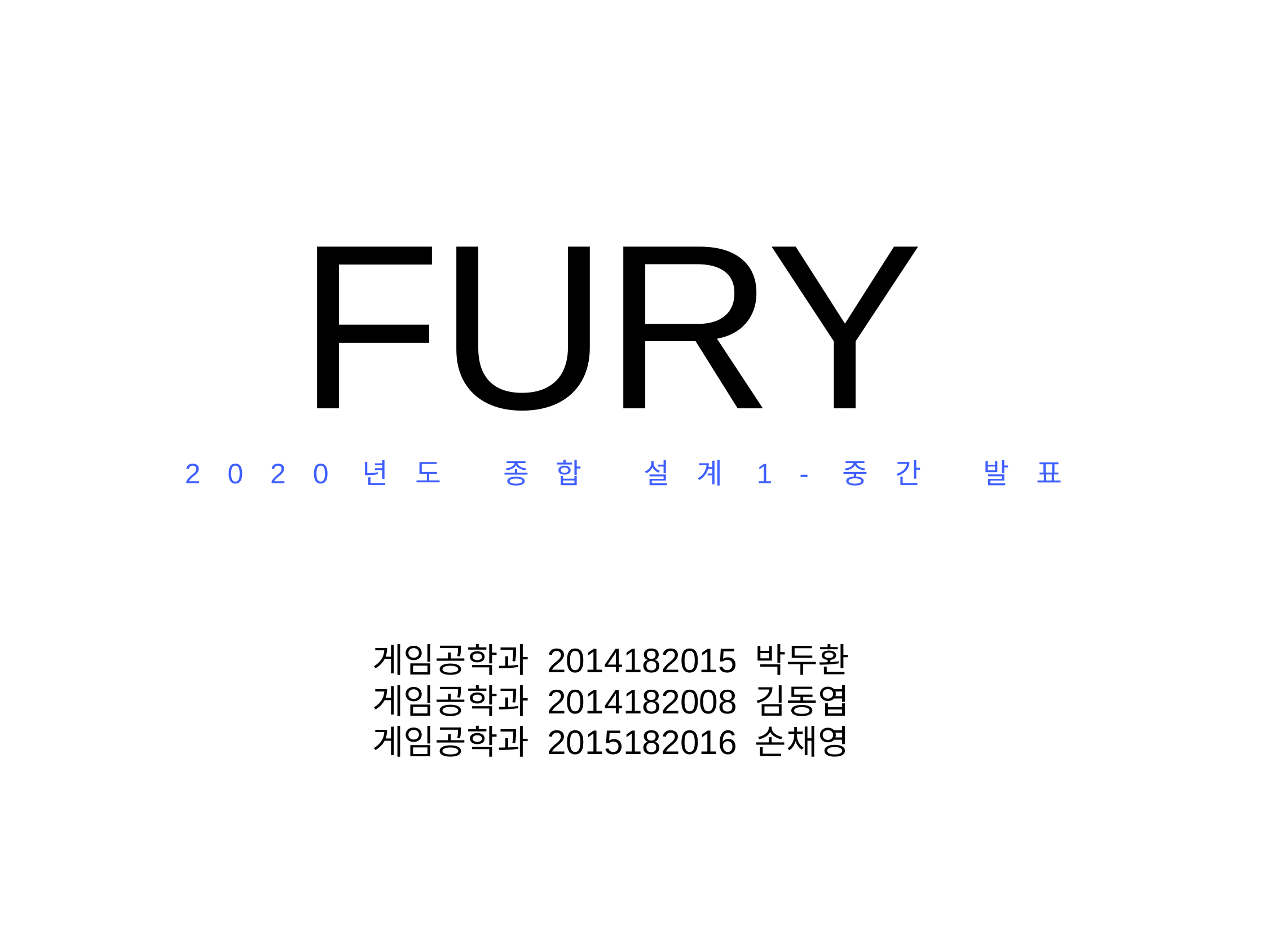

FURY
2020년도 종합 설계1-중간 발표
게임공학과 2014182015 박두환
게임공학과 2014182008 김동엽
게임공학과 2015182016 손채영